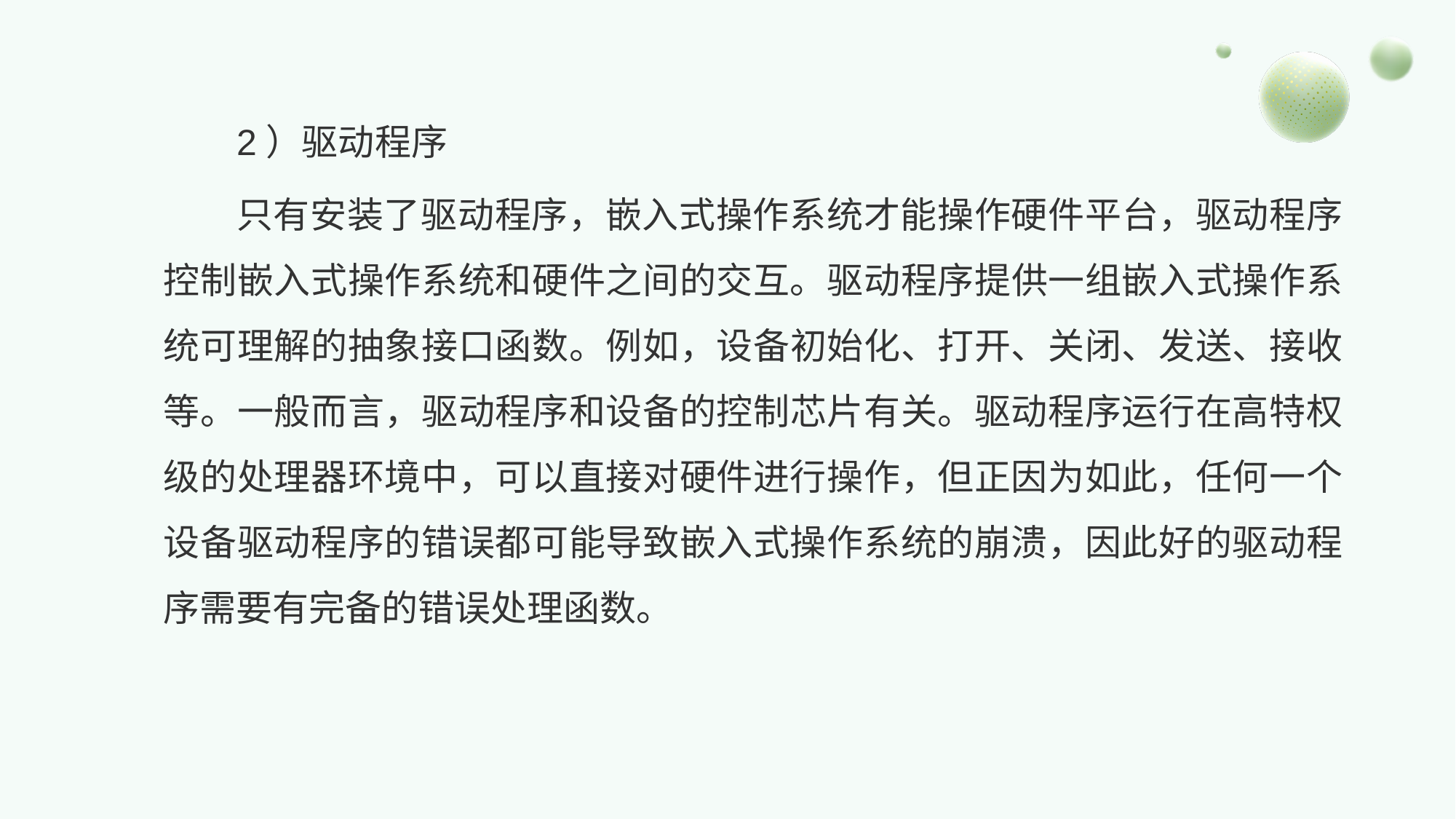

2）驱动程序
只有安装了驱动程序，嵌入式操作系统才能操作硬件平台，驱动程序控制嵌入式操作系统和硬件之间的交互。驱动程序提供一组嵌入式操作系统可理解的抽象接口函数。例如，设备初始化、打开、关闭、发送、接收等。一般而言，驱动程序和设备的控制芯片有关。驱动程序运行在高特权级的处理器环境中，可以直接对硬件进行操作，但正因为如此，任何一个设备驱动程序的错误都可能导致嵌入式操作系统的崩溃，因此好的驱动程序需要有完备的错误处理函数。